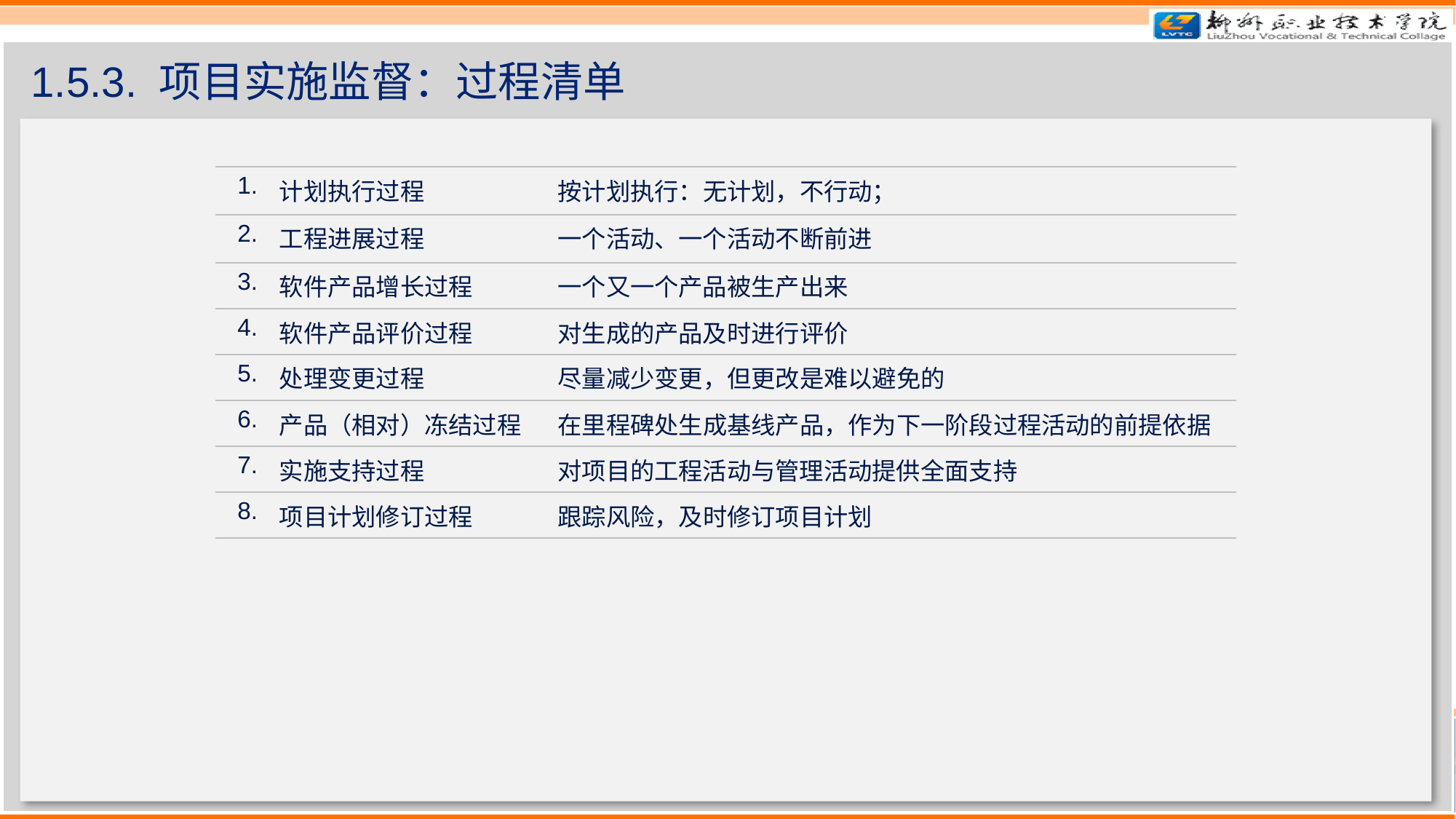

# 1.5.3. 项目实施监督：过程清单
| 1. | 计划执行过程 | 按计划执行：无计划，不行动； |
| --- | --- | --- |
| 2. | 工程进展过程 | 一个活动、一个活动不断前进 |
| 3. | 软件产品增长过程 | 一个又一个产品被生产出来 |
| 4. | 软件产品评价过程 | 对生成的产品及时进行评价 |
| 5. | 处理变更过程 | 尽量减少变更，但更改是难以避免的 |
| 6. | 产品（相对）冻结过程 | 在里程碑处生成基线产品，作为下一阶段过程活动的前提依据 |
| 7. | 实施支持过程 | 对项目的工程活动与管理活动提供全面支持 |
| 8. | 项目计划修订过程 | 跟踪风险，及时修订项目计划 |